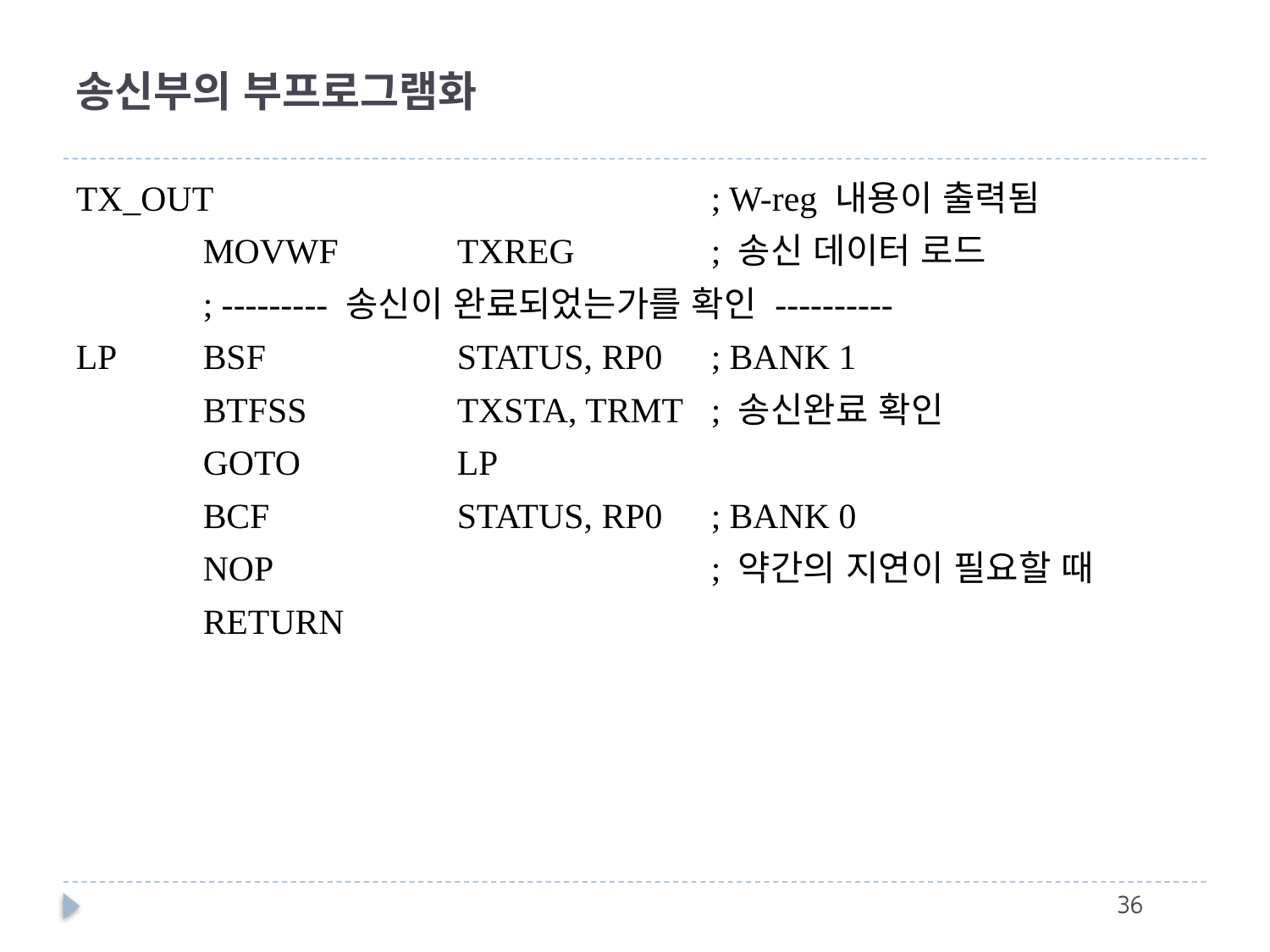

# 송신부의 부프로그램화
TX_OUT				; W-reg 내용이 출력됨
	MOVWF	TXREG		; 송신 데이터 로드
	; --------- 송신이 완료되었는가를 확인 ----------
LP	BSF		STATUS, RP0	; BANK 1
	BTFSS		TXSTA, TRMT	; 송신완료 확인
	GOTO		LP
	BCF		STATUS, RP0	; BANK 0
	NOP				; 약간의 지연이 필요할 때
	RETURN

36